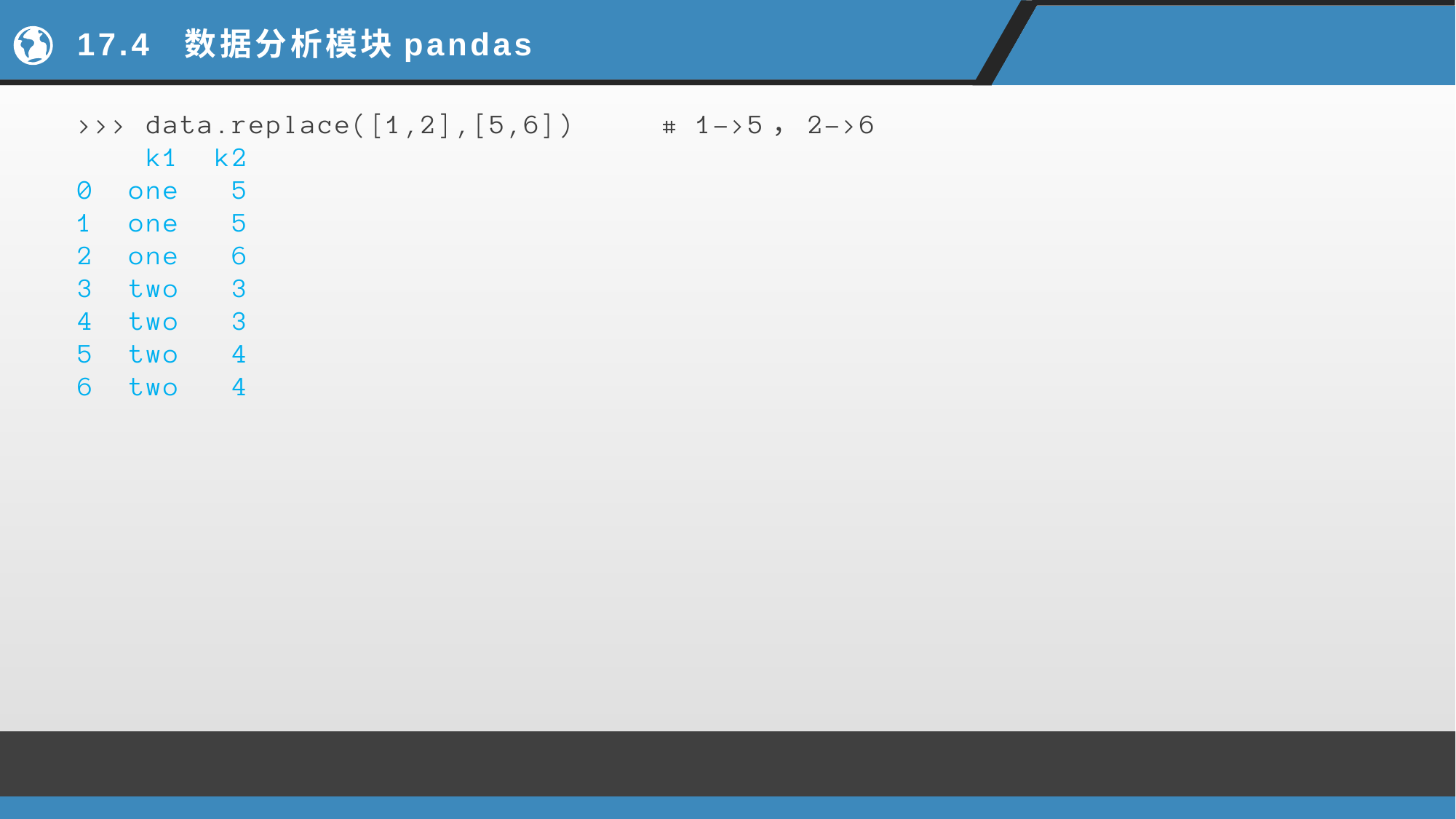

# 17.4  数据分析模块pandas

>>> data.replace([1,2],[5,6])     # 1->5，2->6
    k1  k2
0  one   5
1  one   5
2  one   6
3  two   3
4  two   3
5  two   4
6  two   4